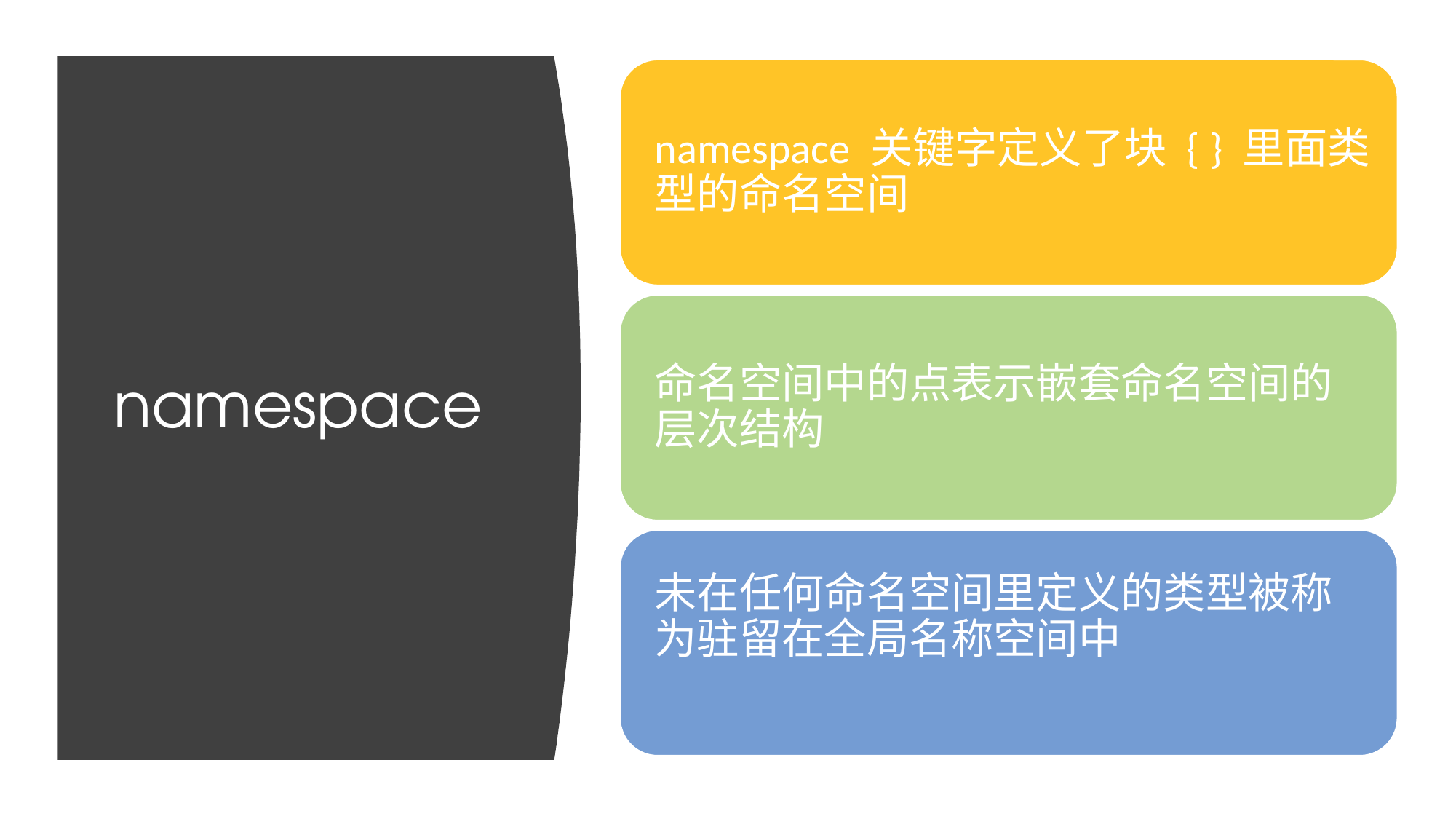

namespace 关键字定义了块 { } 里面类型的命名空间
命名空间中的点表示嵌套命名空间的层次结构
未在任何命名空间里定义的类型被称为驻留在全局名称空间中

# namespace